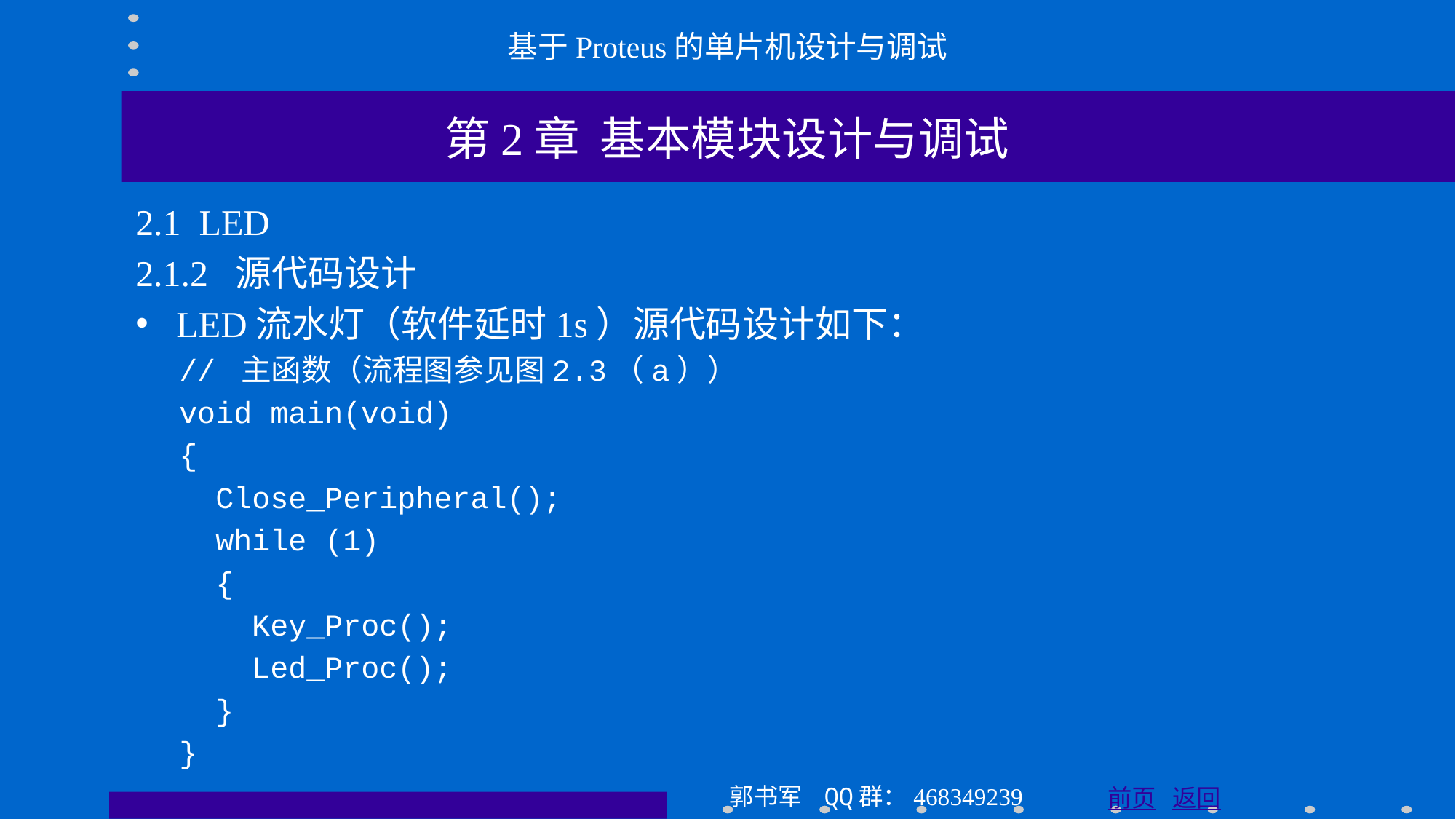

基于Proteus的单片机设计与调试
第2章  基本模块设计与调试
2.1  LED
2.1.2  源代码设计
LED流水灯（软件延时1s）源代码设计如下：
// 主函数（流程图参见图2.3（a））
void main(void)
{
  Close_Peripheral();
  while (1)
  {
    Key_Proc();
    Led_Proc();
  }
}

郭书军   QQ群：468349239
前页   返回